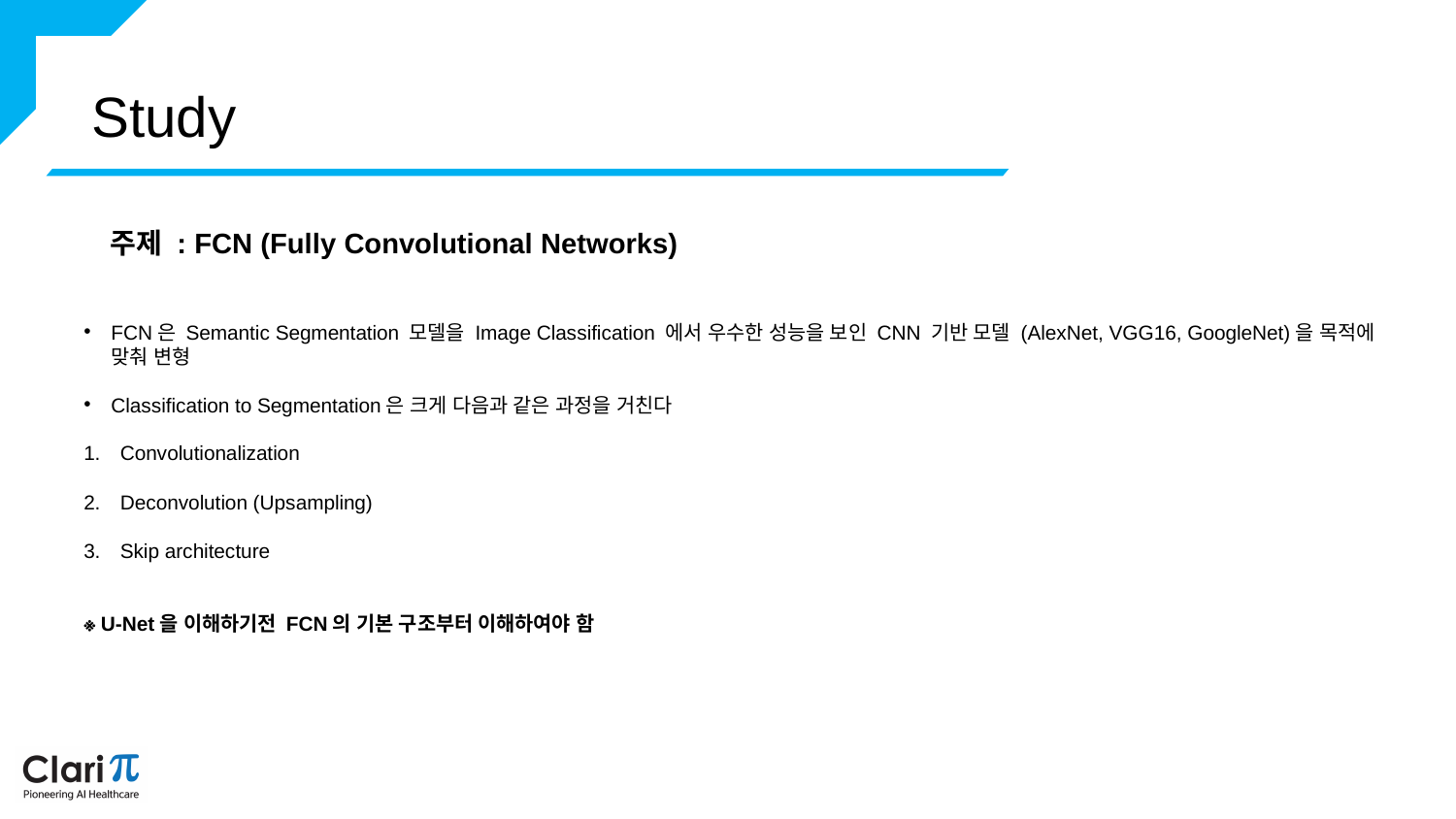

Study
주제 : FCN (Fully Convolutional Networks)
FCN은 Semantic Segmentation 모델을 Image Classification 에서 우수한 성능을 보인 CNN 기반 모델 (AlexNet, VGG16, GoogleNet)을 목적에 맞춰 변형

Classification to Segmentation은 크게 다음과 같은 과정을 거친다

Convolutionalization

Deconvolution (Upsampling)

Skip architecture

※ U-Net을 이해하기전 FCN의 기본 구조부터 이해하여야 함